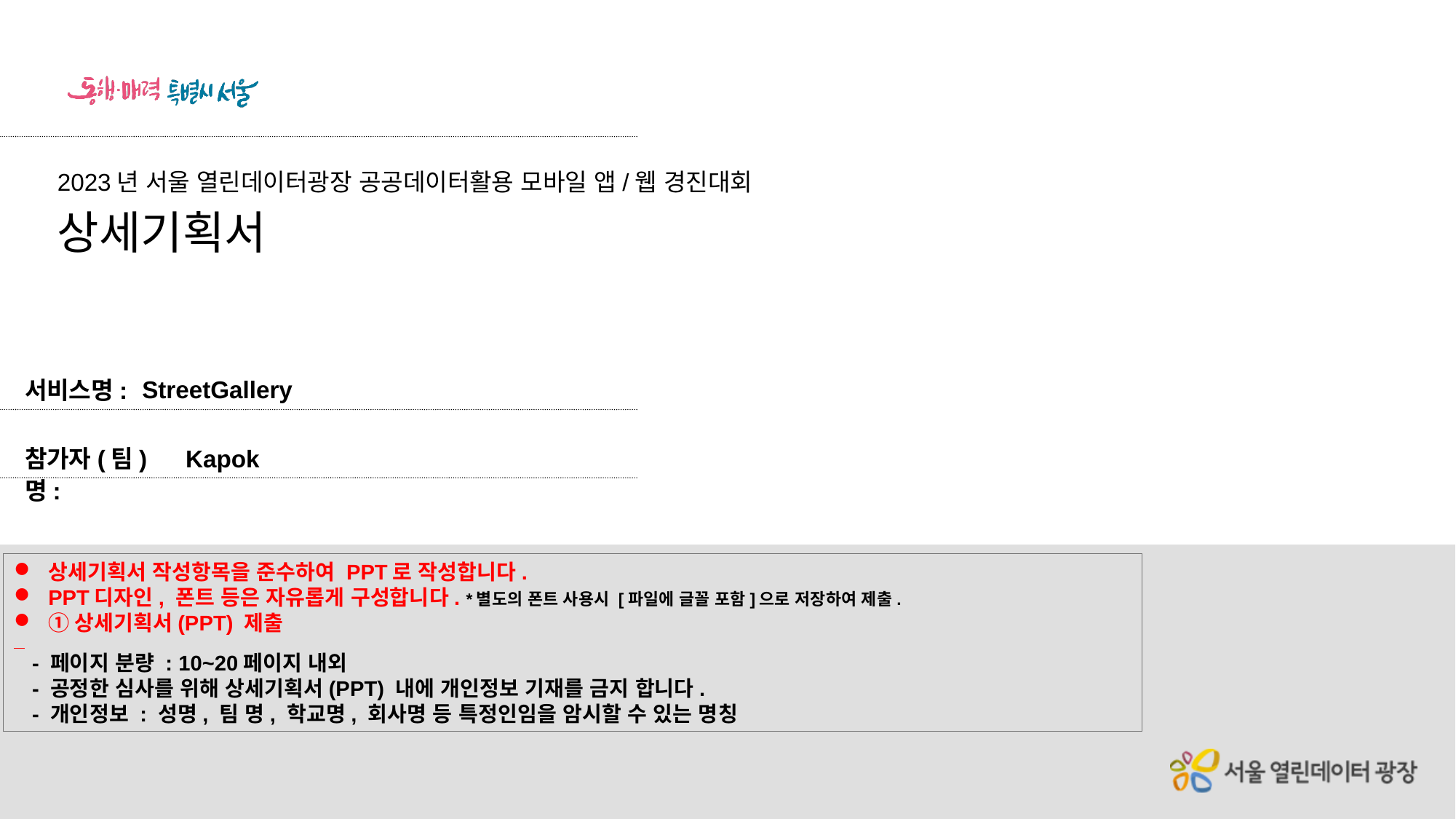

StreetGallery
Kapok
상세기획서 작성항목을 준수하여 PPT로 작성합니다.
PPT디자인, 폰트 등은 자유롭게 구성합니다. *별도의 폰트 사용시 [파일에 글꼴 포함]으로 저장하여 제출.
①상세기획서(PPT) 제출

   - 페이지 분량 : 10~20페이지 내외
   - 공정한 심사를 위해 상세기획서(PPT) 내에 개인정보 기재를 금지 합니다.
   - 개인정보 : 성명, 팀 명, 학교명, 회사명 등 특정인임을 암시할 수 있는 명칭